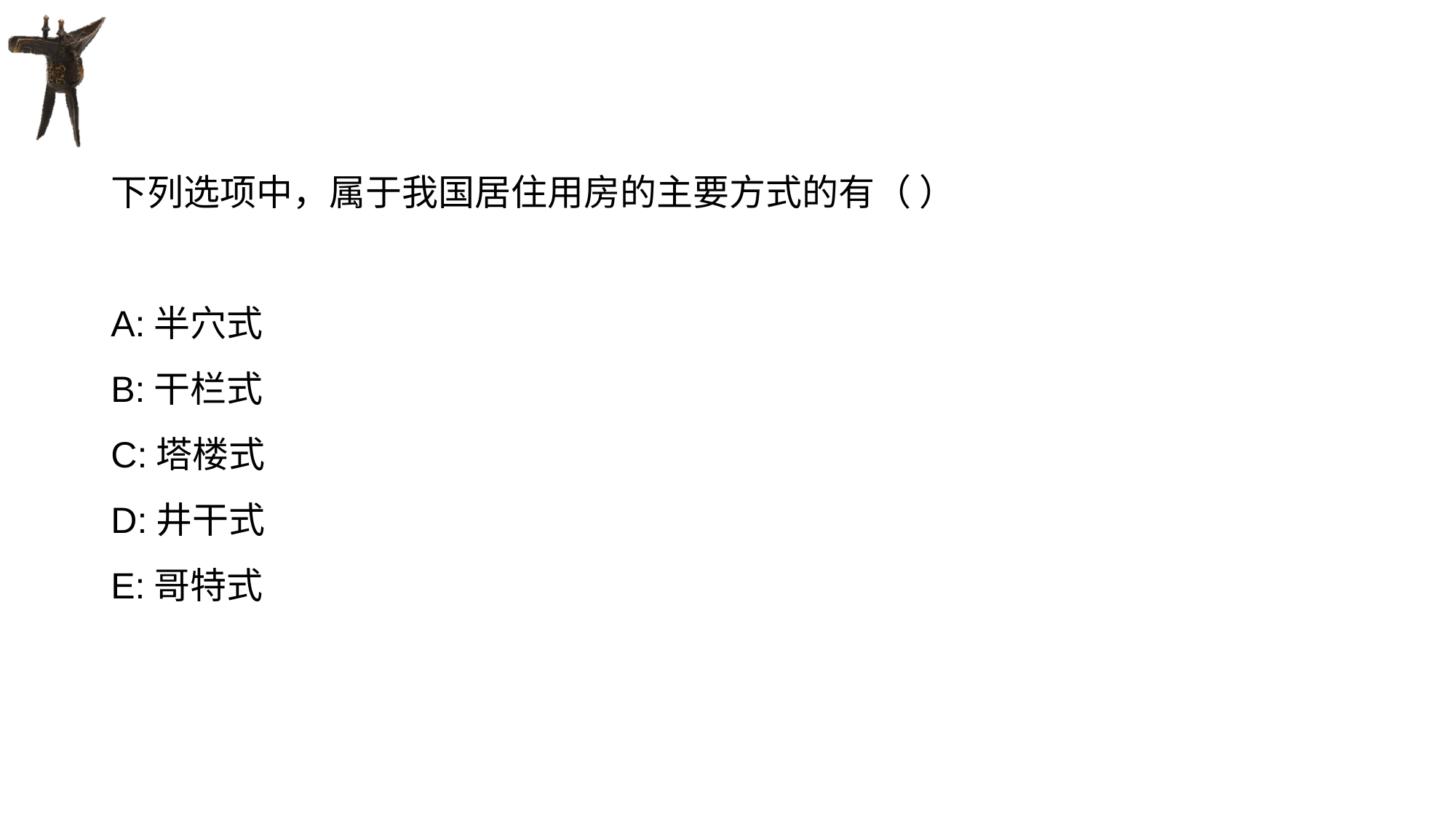

#
下列选项中，属于我国居住用房的主要方式的有（ ）

A:半穴式
B:干栏式
C:塔楼式
D:井干式
E:哥特式

84